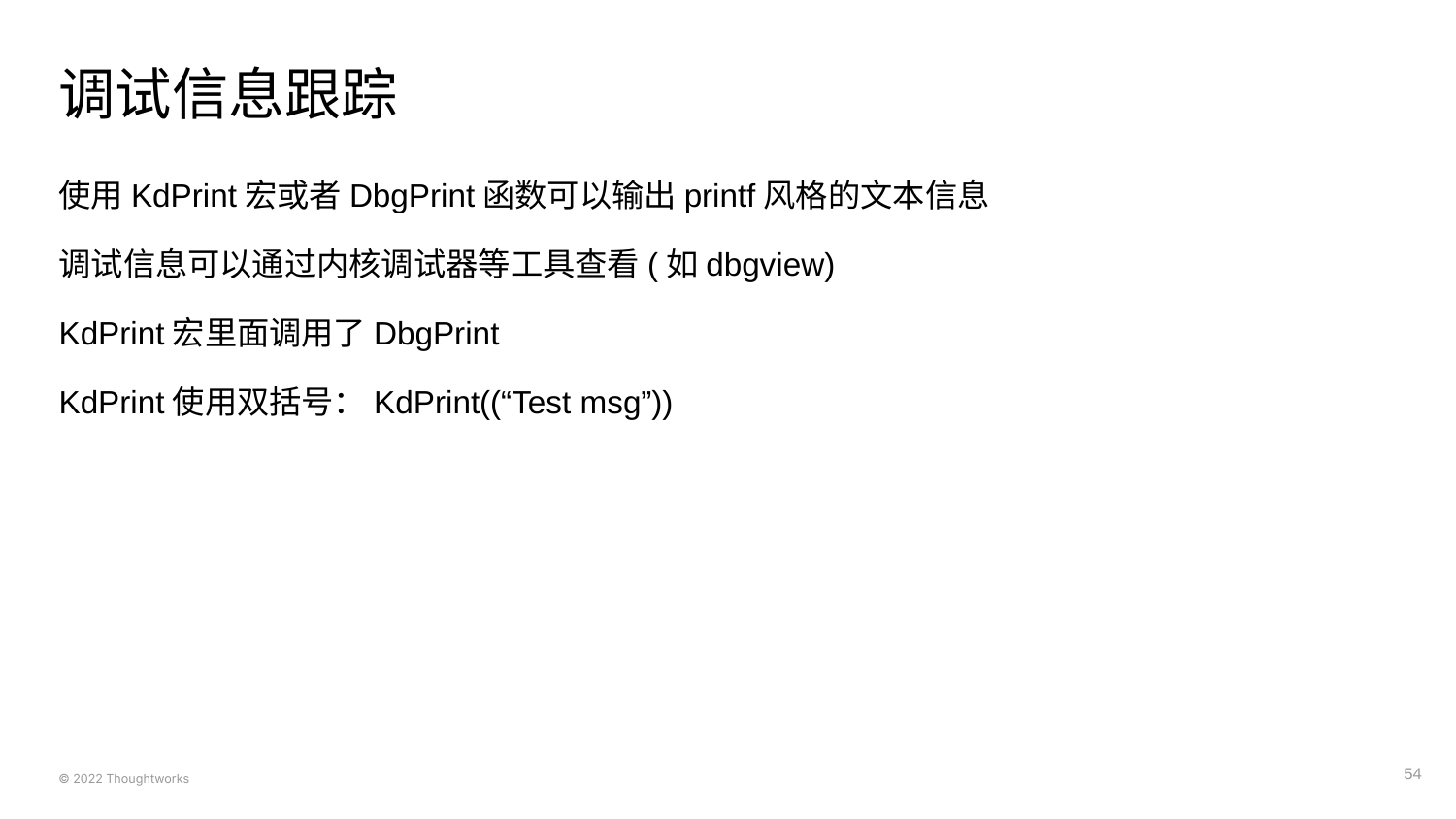

# 调试信息跟踪
使用KdPrint宏或者DbgPrint函数可以输出printf风格的文本信息
调试信息可以通过内核调试器等工具查看(如dbgview)
KdPrint宏里面调用了DbgPrint
KdPrint使用双括号：KdPrint((“Test msg”))
54